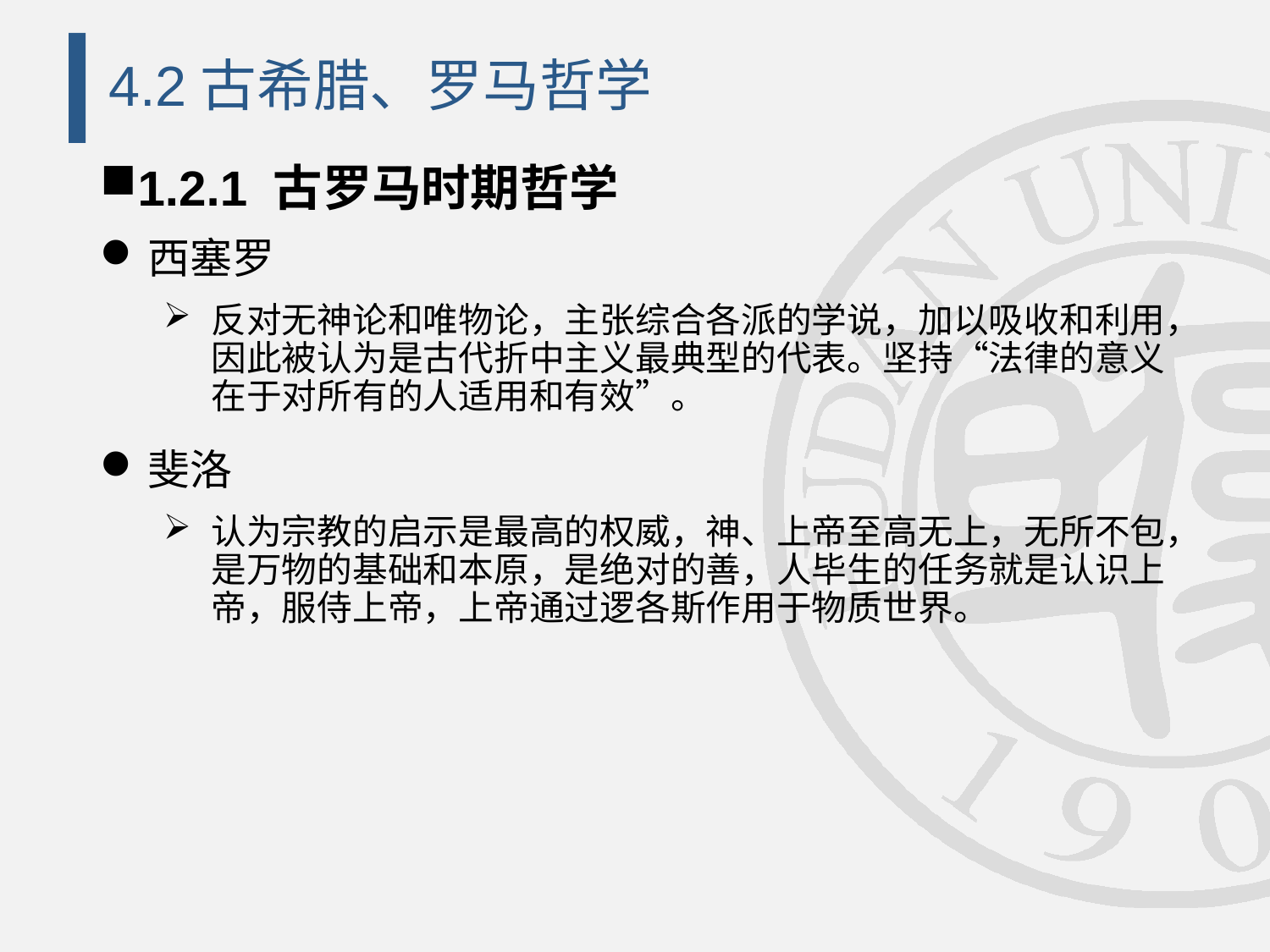

# 4.2古希腊、罗马哲学
1.2.1 古罗马时期哲学
西塞罗
反对无神论和唯物论，主张综合各派的学说，加以吸收和利用，因此被认为是古代折中主义最典型的代表。坚持“法律的意义在于对所有的人适用和有效”。
斐洛
认为宗教的启示是最高的权威，神、上帝至高无上，无所不包，是万物的基础和本原，是绝对的善，人毕生的任务就是认识上帝，服侍上帝，上帝通过逻各斯作用于物质世界。